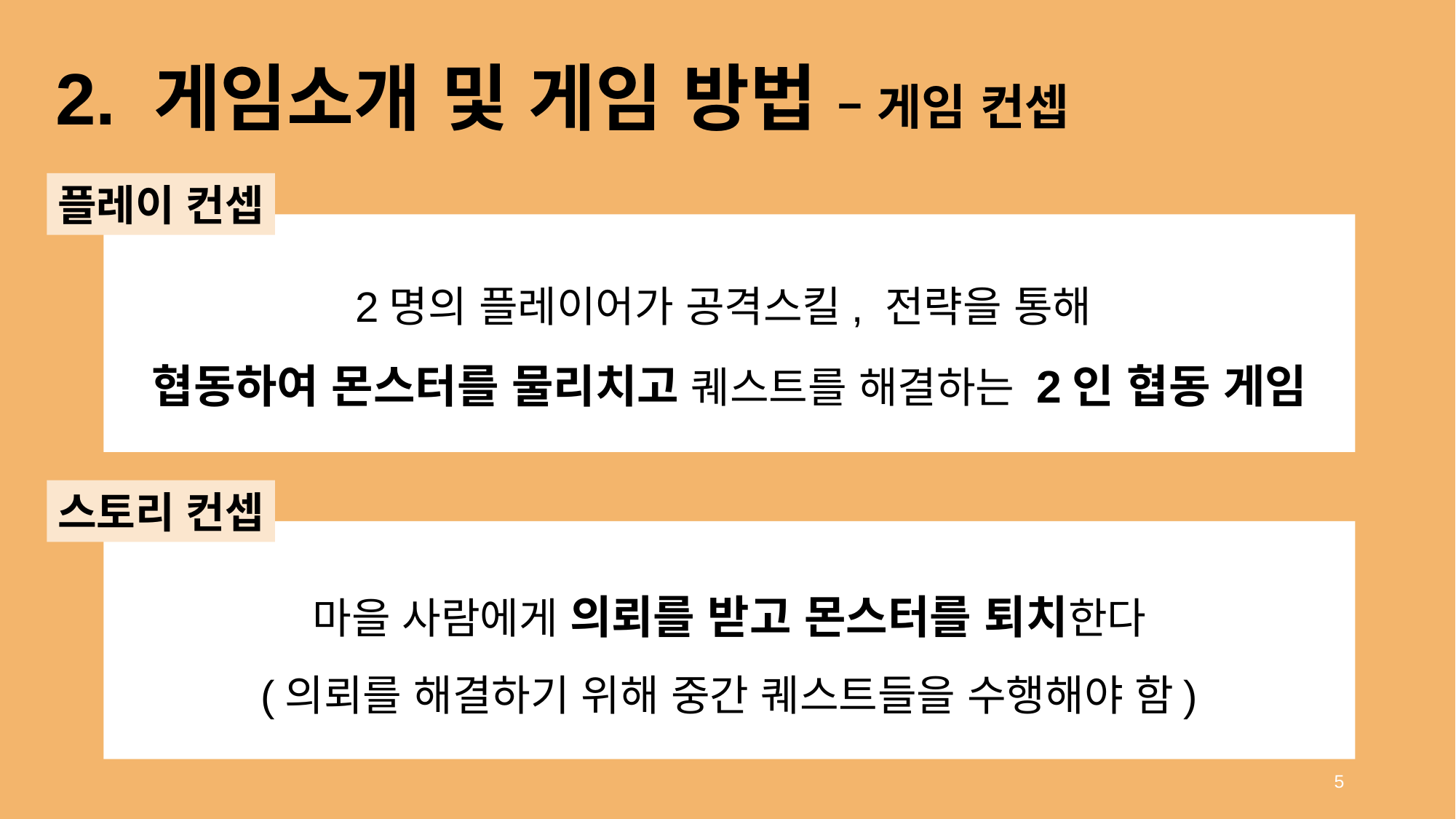

2. 게임소개 및 게임 방법 – 게임 컨셉
플레이 컨셉
2명의 플레이어가 공격스킬, 전략을 통해
협동하여 몬스터를 물리치고 퀘스트를 해결하는 2인 협동 게임
스토리 컨셉
마을 사람에게 의뢰를 받고 몬스터를 퇴치한다
(의뢰를 해결하기 위해 중간 퀘스트들을 수행해야 함)
5